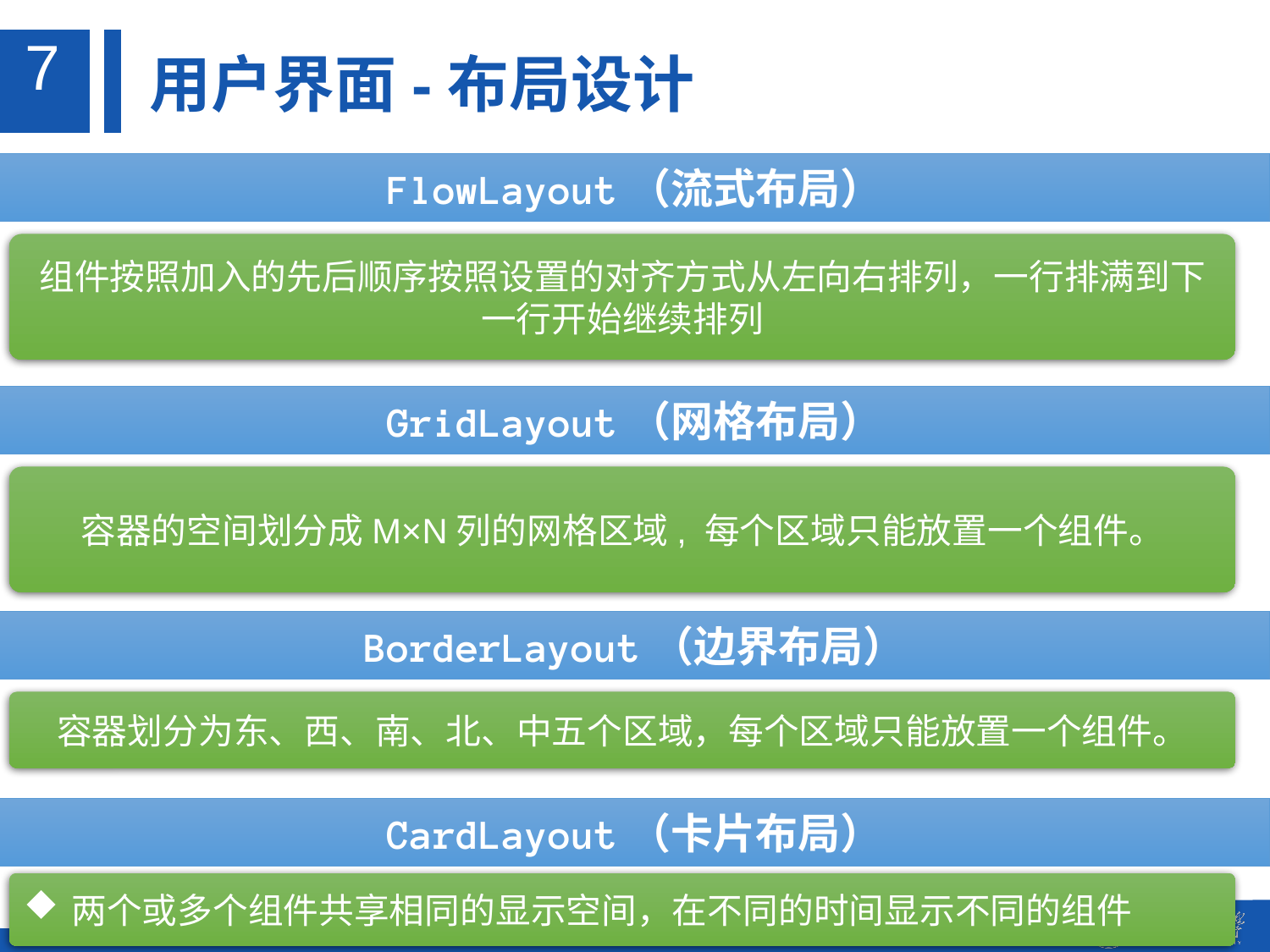

7
用户界面-布局设计
FlowLayout（流式布局）
组件按照加入的先后顺序按照设置的对齐方式从左向右排列，一行排满到下一行开始继续排列
GridLayout（网格布局）
容器的空间划分成M×N列的网格区域, 每个区域只能放置一个组件。
BorderLayout（边界布局）
容器划分为东、西、南、北、中五个区域，每个区域只能放置一个组件。
CardLayout（卡片布局）
两个或多个组件共享相同的显示空间，在不同的时间显示不同的组件